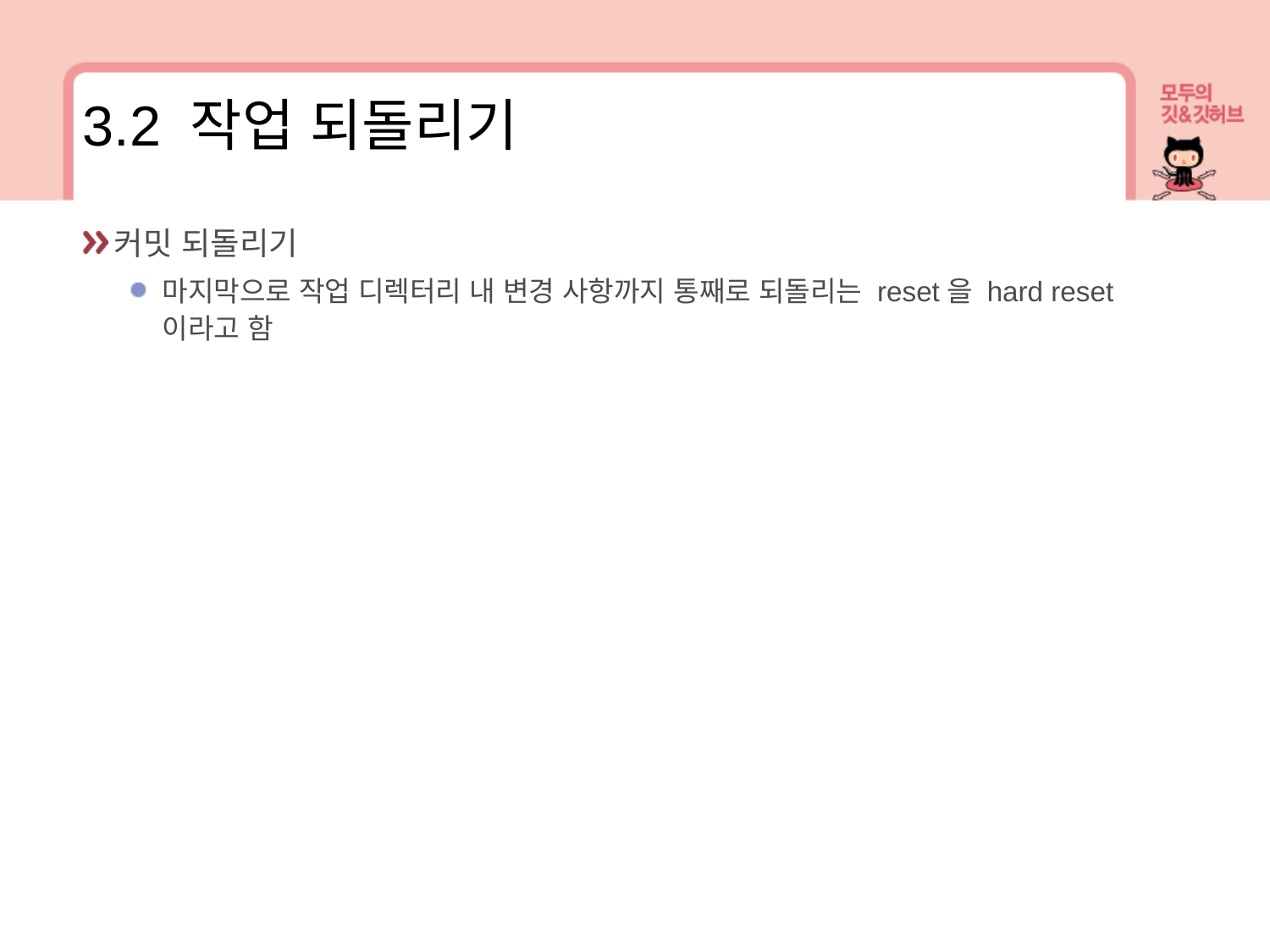

3.2 작업 되돌리기
커밋 되돌리기
마지막으로 작업 디렉터리 내 변경 사항까지 통째로 되돌리는 reset을 hard reset이라고 함